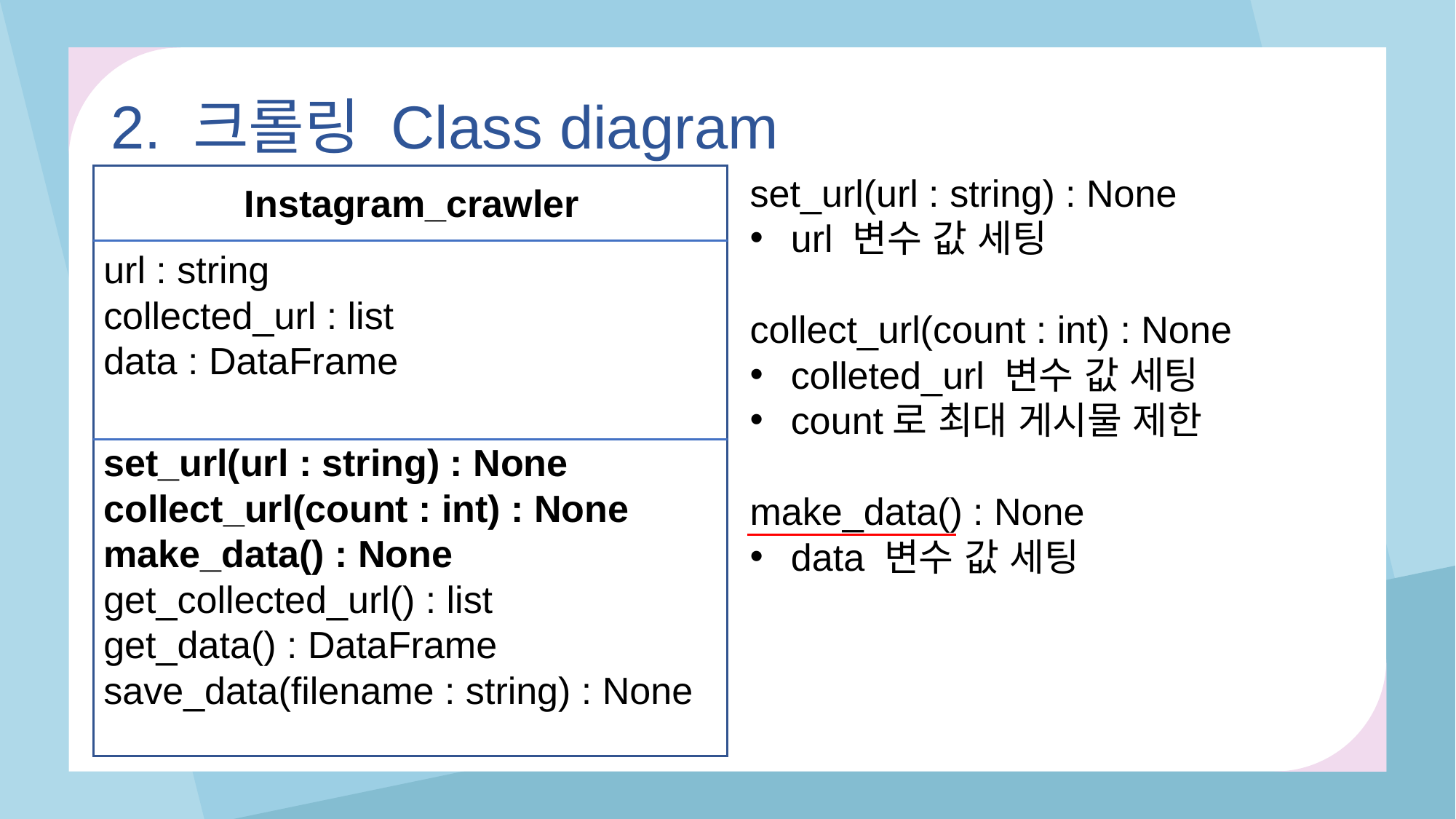

2. 크롤링 Class diagram
set_url(url : string) : None
url 변수 값 세팅

collect_url(count : int) : None
colleted_url 변수 값 세팅
count로 최대 게시물 제한

make_data() : None
data 변수 값 세팅

Instagram_crawler
url : string
collected_url : list
data : DataFrame
set_url(url : string) : None
collect_url(count : int) : None
make_data() : None
get_collected_url() : list
get_data() : DataFrame
save_data(filename : string) : None